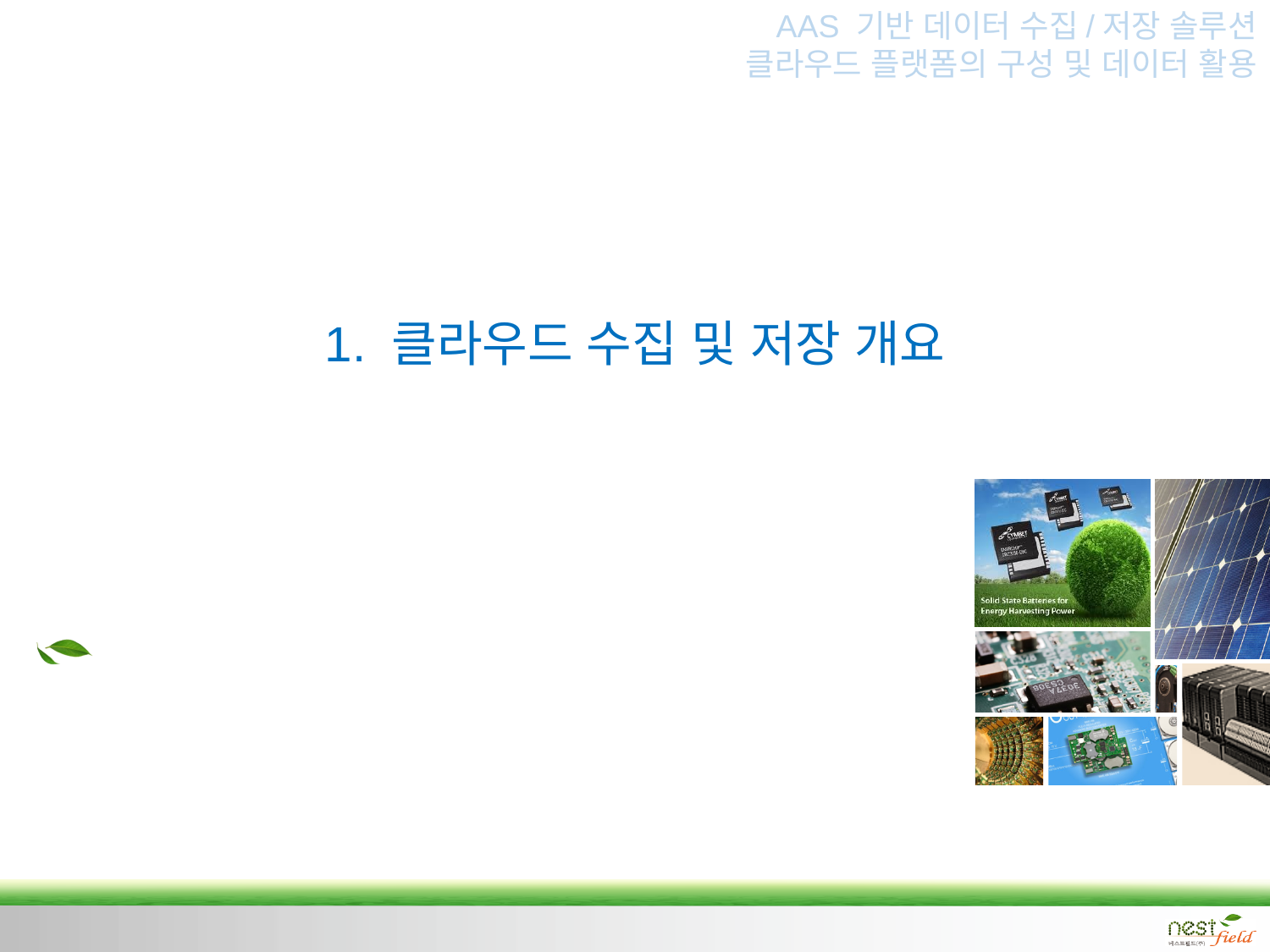

AAS 기반 데이터 수집/저장 솔루션
클라우드 플랫폼의 구성 및 데이터 활용
# 1. 클라우드 수집 및 저장 개요